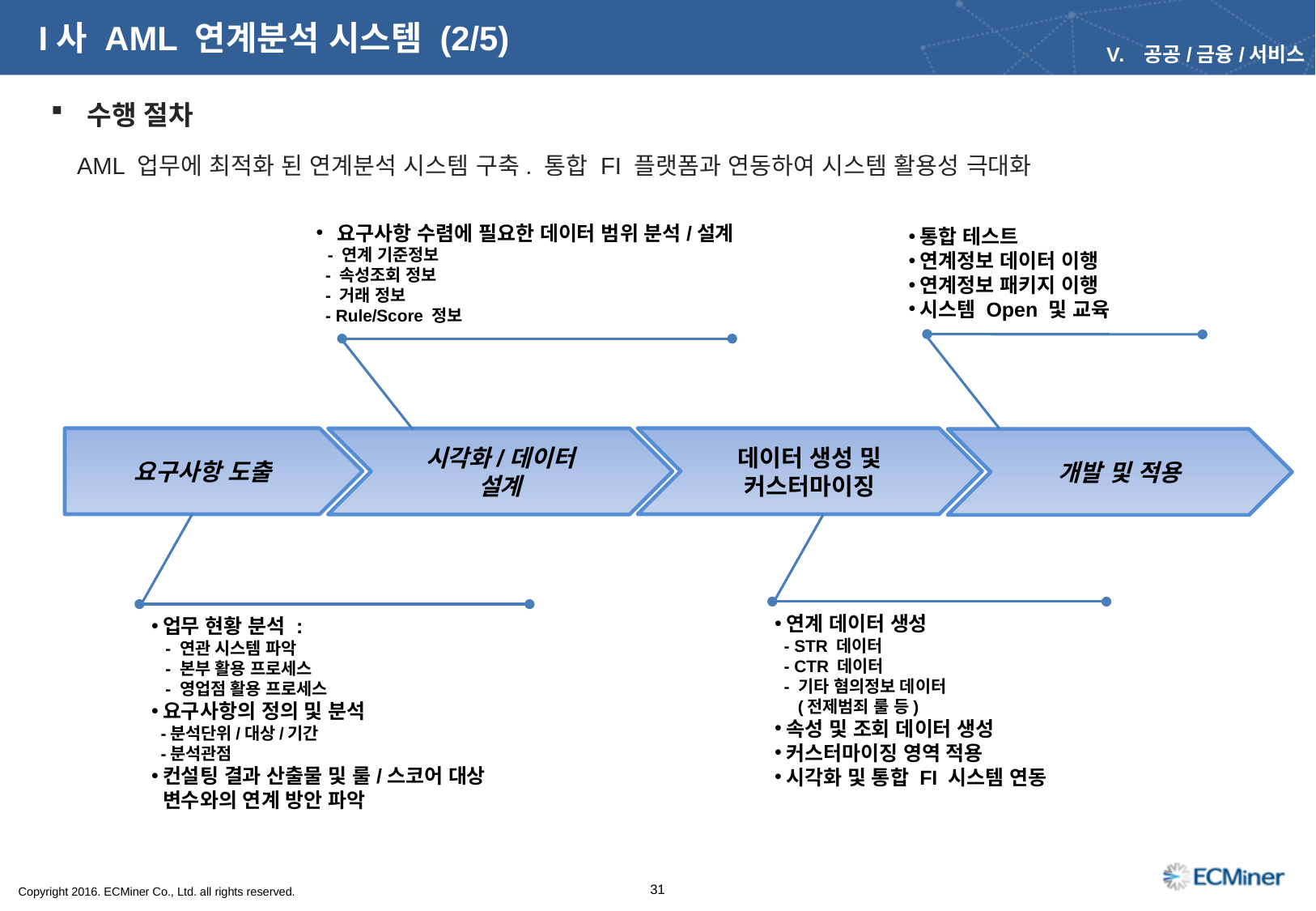

I사 AML 연계분석 시스템 (2/5)

공공/금융/서비스
 수행 절차
AML 업무에 최적화 된 연계분석 시스템 구축. 통합 FI 플랫폼과 연동하여 시스템 활용성 극대화

 요구사항 수렴에 필요한 데이터 범위 분석/설계
- 연계 기준정보
  - 속성조회 정보
  - 거래 정보
  - Rule/Score 정보
통합 테스트
연계정보 데이터 이행
연계정보 패키지 이행
시스템 Open 및 교육
요구사항 도출
데이터 생성 및
커스터마이징
시각화/데이터
설계
개발 및 적용
연계 데이터 생성
  - STR 데이터
  - CTR 데이터
  - 기타 혐의정보 데이터
     (전제범죄 룰 등)
속성 및 조회 데이터 생성
커스터마이징 영역 적용
시각화 및 통합 FI 시스템 연동
업무 현황 분석 :
   - 연관 시스템 파악
   - 본부 활용 프로세스
   - 영업점 활용 프로세스
요구사항의 정의 및 분석
  -분석단위/대상/기간
  -분석관점
컨설팅 결과 산출물 및 룰/스코어 대상 변수와의 연계 방안 파악